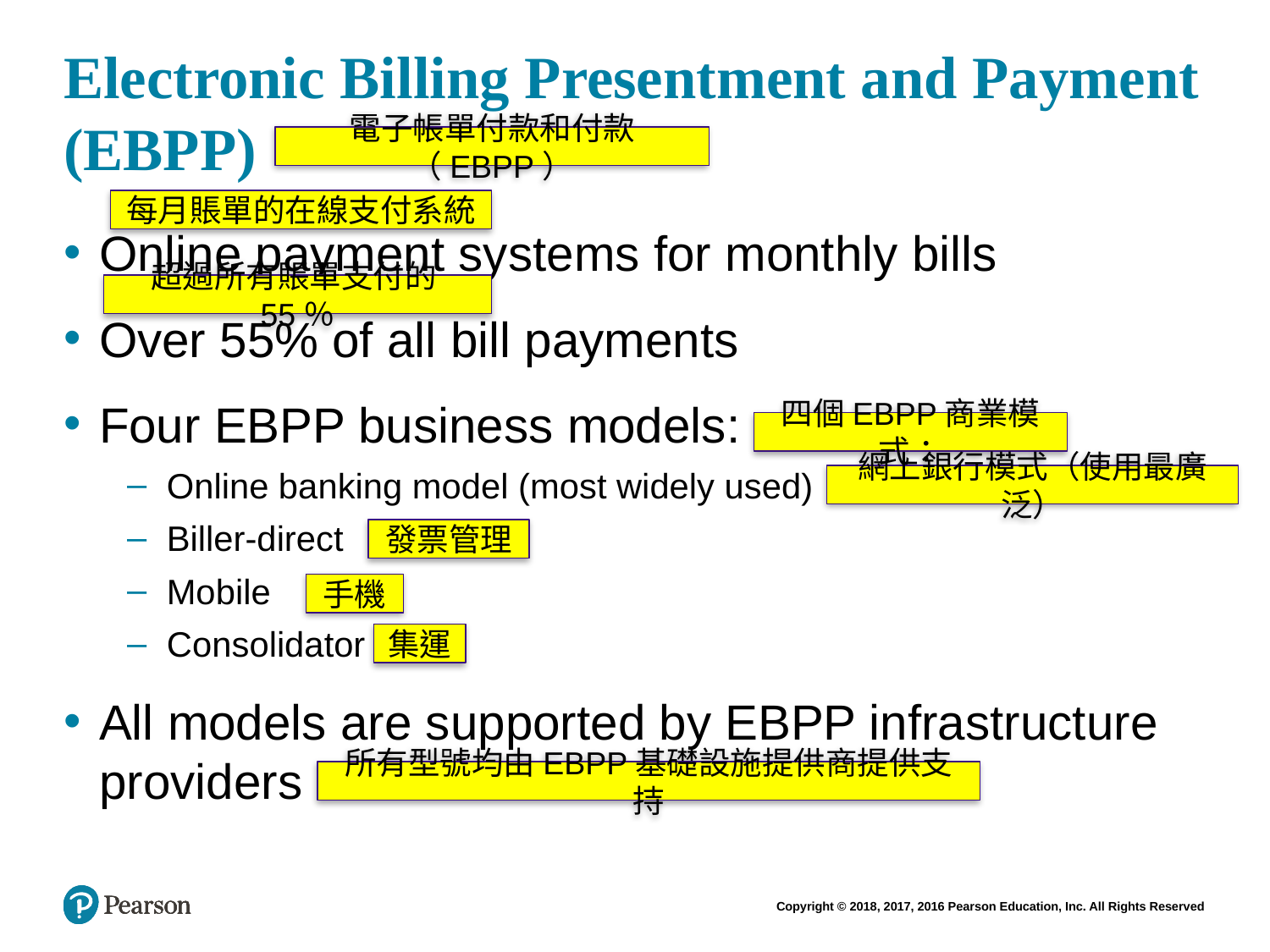

# Electronic Billing Presentment and Payment (EBPP)
電子帳單付款和付款（EBPP）
每月賬單的在線支付系統
Online payment systems for monthly bills
Over 55% of all bill payments
Four EBPP business models:
Online banking model (most widely used)
Biller-direct
Mobile
Consolidator
All models are supported by EBPP infrastructure providers
超過所有賬單支付的55％
四個EBPP商業模式：
網上銀行模式（使用最廣泛）
發票管理
手機
集運
所有型號均由EBPP基礎設施提供商提供支持